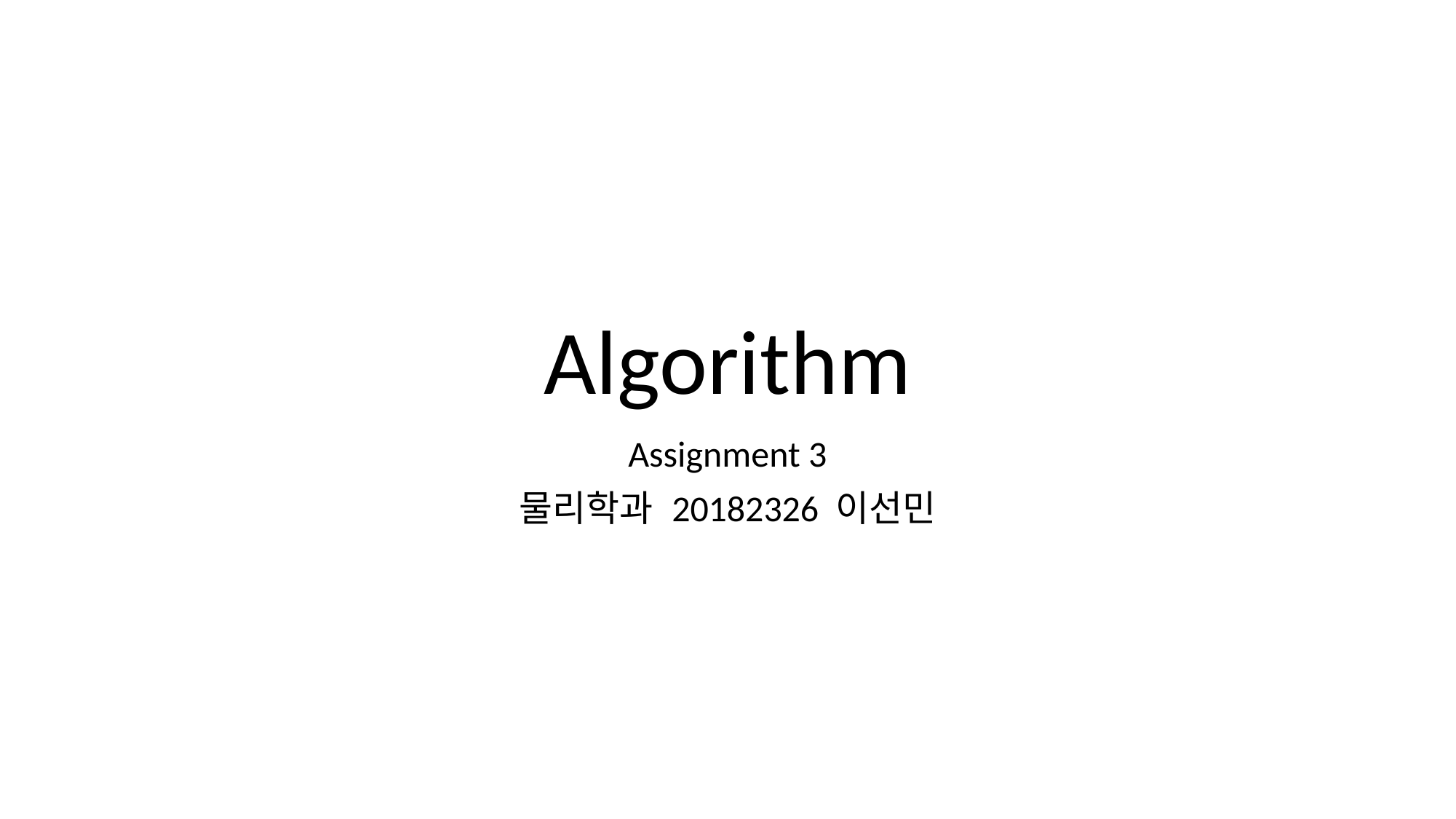

# Algorithm
Assignment 3
물리학과 20182326 이선민